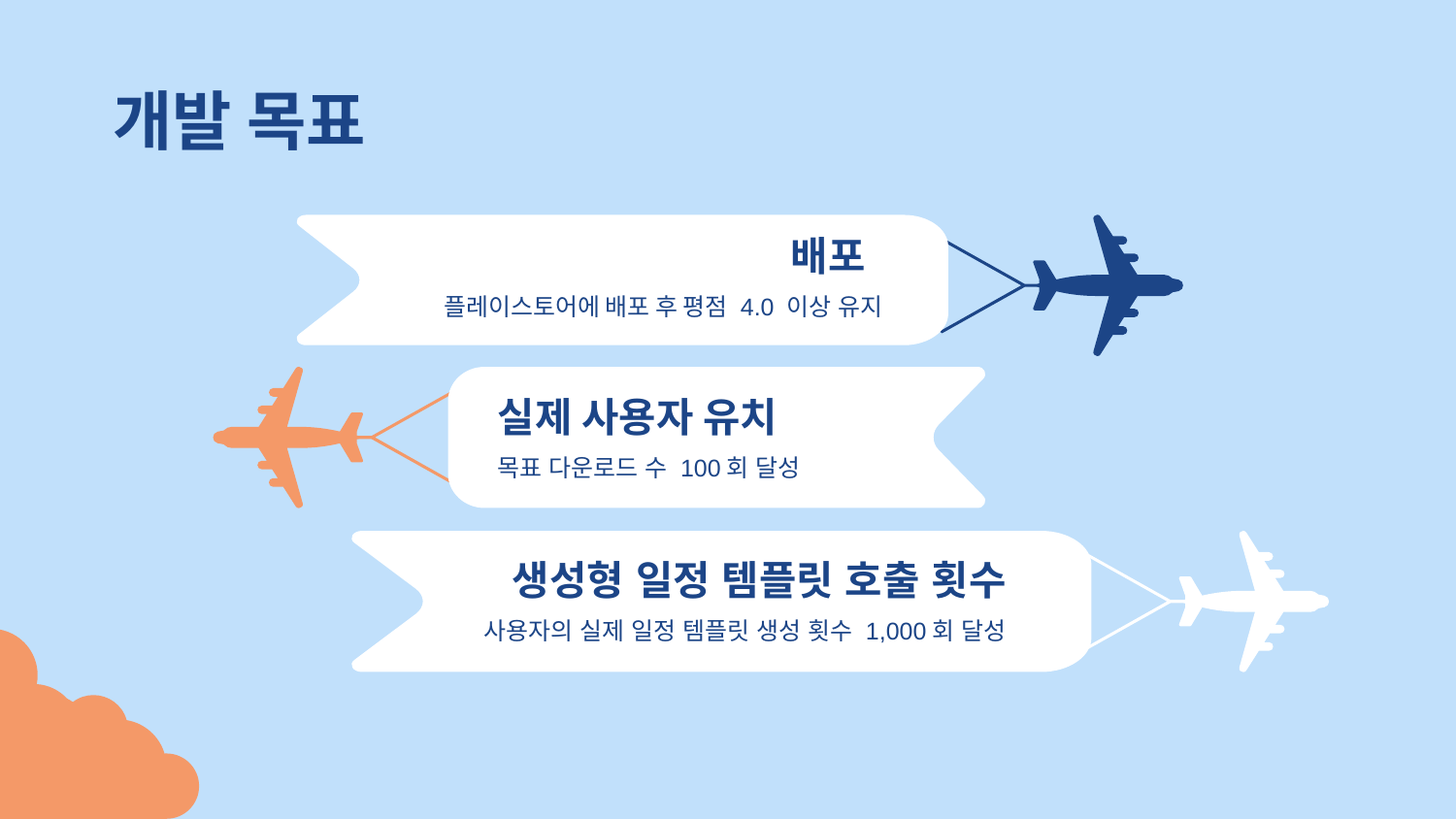

개발 목표
배포

플레이스토어에 배포 후 평점 4.0 이상 유지
실제 사용자 유치

목표 다운로드 수 100회 달성
생성형 일정 템플릿 호출 횟수

사용자의 실제 일정 템플릿 생성 횟수 1,000회 달성
최종 : 실시간 API 와 스크래핑을 활용한 여행 통합 서비스 구현